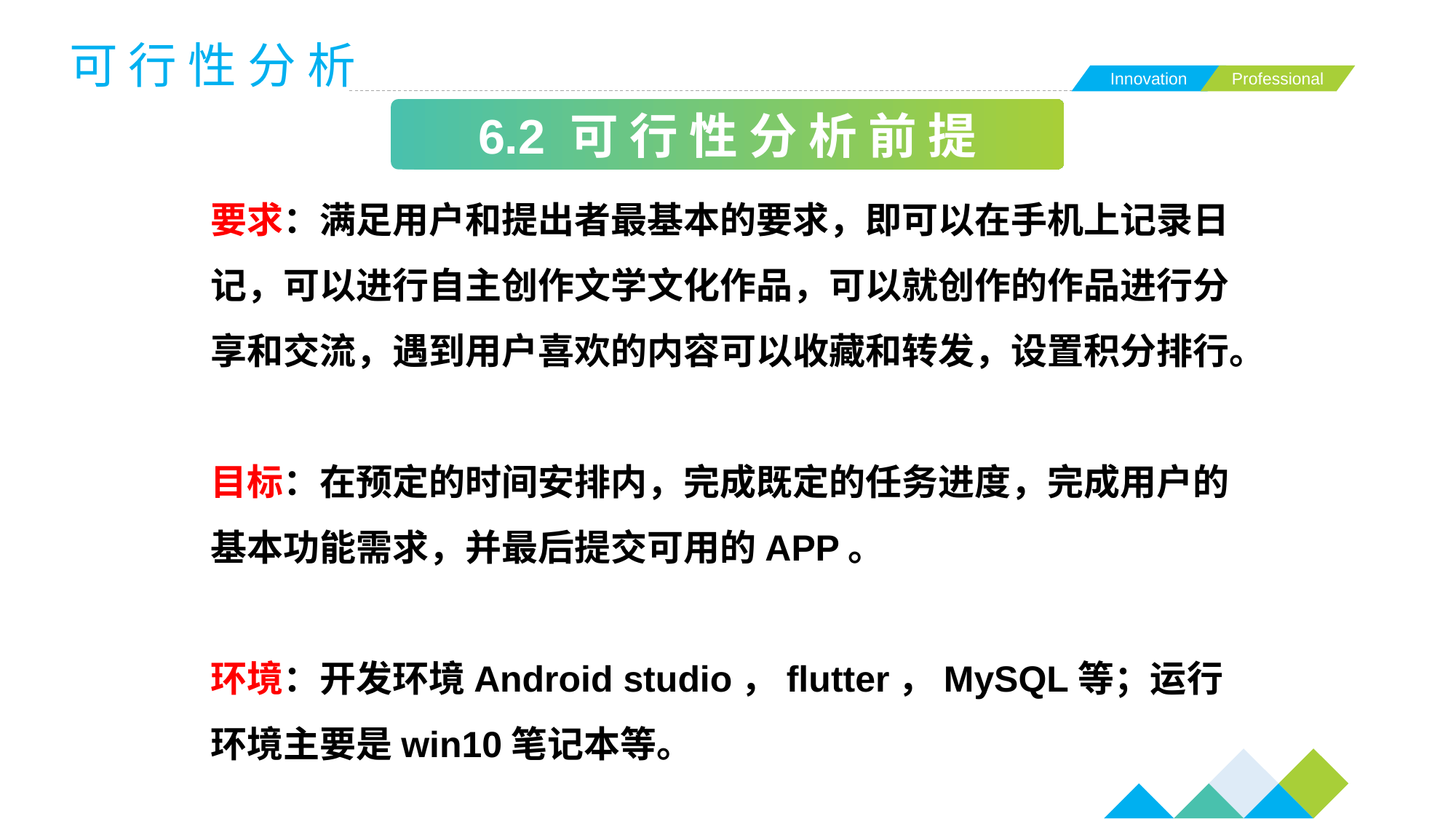

可 行 性 分 析
6.2 可 行 性 分 析 前 提
要求：满足用户和提出者最基本的要求，即可以在手机上记录日记，可以进行自主创作文学文化作品，可以就创作的作品进行分享和交流，遇到用户喜欢的内容可以收藏和转发，设置积分排行。

目标：在预定的时间安排内，完成既定的任务进度，完成用户的基本功能需求，并最后提交可用的APP。

环境：开发环境Android studio，flutter，MySQL等；运行环境主要是win10笔记本等。